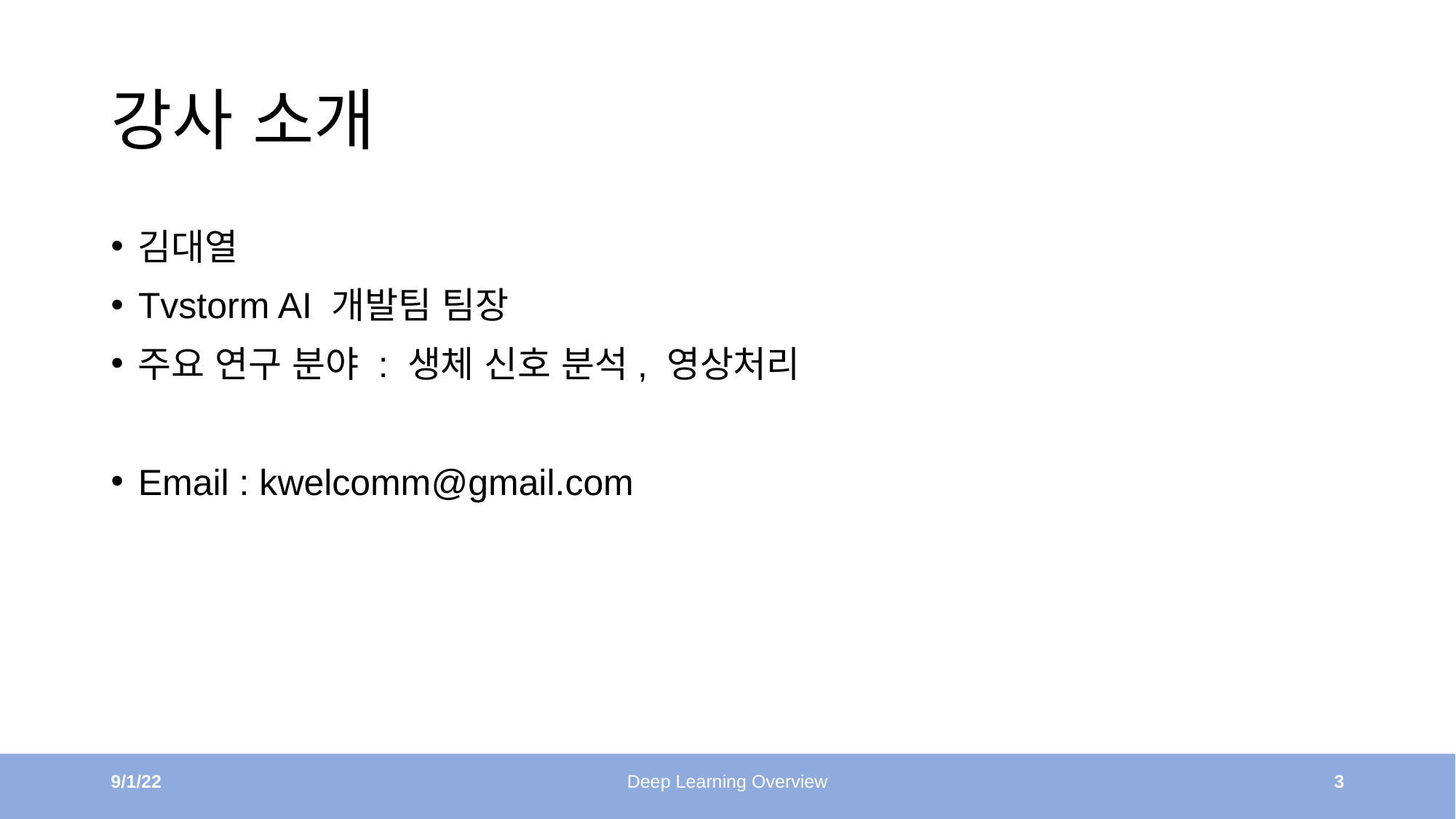

# 강사 소개
김대열
Tvstorm AI 개발팀 팀장
주요 연구 분야 : 생체 신호 분석, 영상처리

Email : kwelcomm@gmail.com

9/1/22
Deep Learning Overview
3